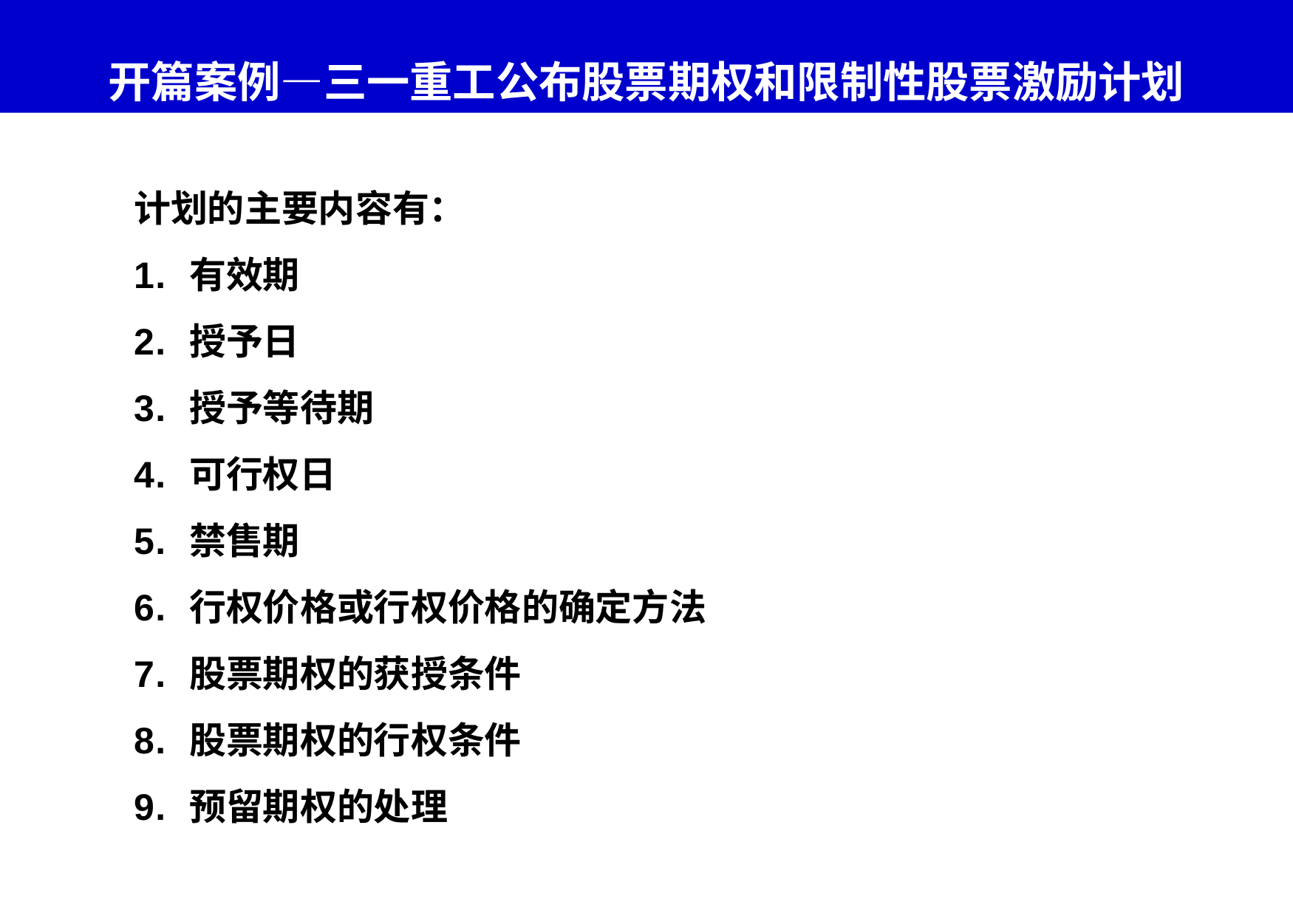

# 开篇案例—三一重工公布股票期权和限制性股票激励计划
计划的主要内容有：
有效期
授予日
授予等待期
可行权日
禁售期
行权价格或行权价格的确定方法
股票期权的获授条件
股票期权的行权条件
预留期权的处理